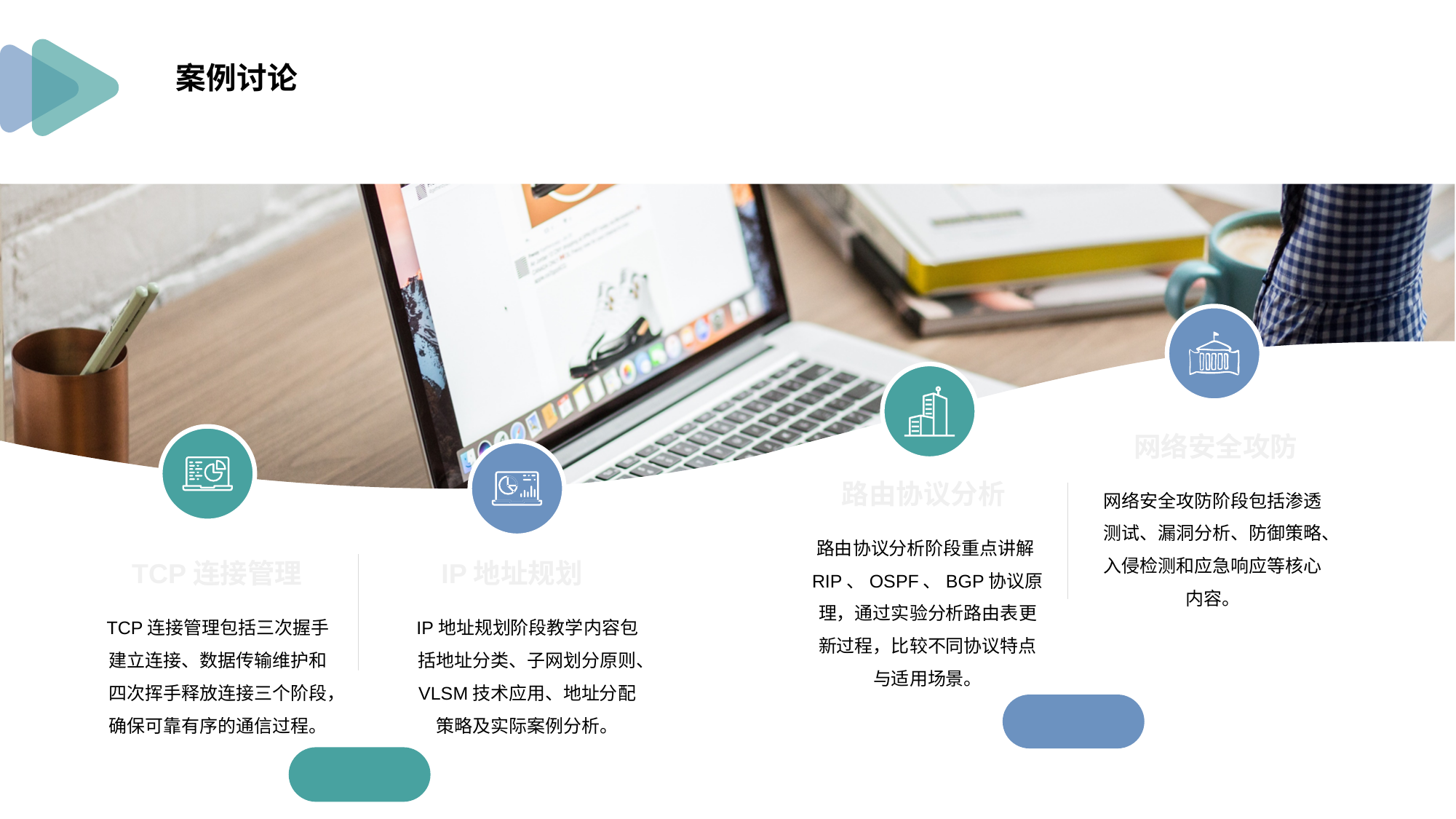

案例讨论

网络安全攻防
网络安全攻防阶段包括渗透测试、漏洞分析、防御策略、入侵检测和应急响应等核心内容。

路由协议分析
路由协议分析阶段重点讲解RIP、OSPF、BGP协议原理，通过实验分析路由表更新过程，比较不同协议特点与适用场景。

TCP连接管理
TCP连接管理包括三次握手建立连接、数据传输维护和四次挥手释放连接三个阶段，确保可靠有序的通信过程。

IP地址规划
IP地址规划阶段教学内容包括地址分类、子网划分原则、VLSM技术应用、地址分配策略及实际案例分析。